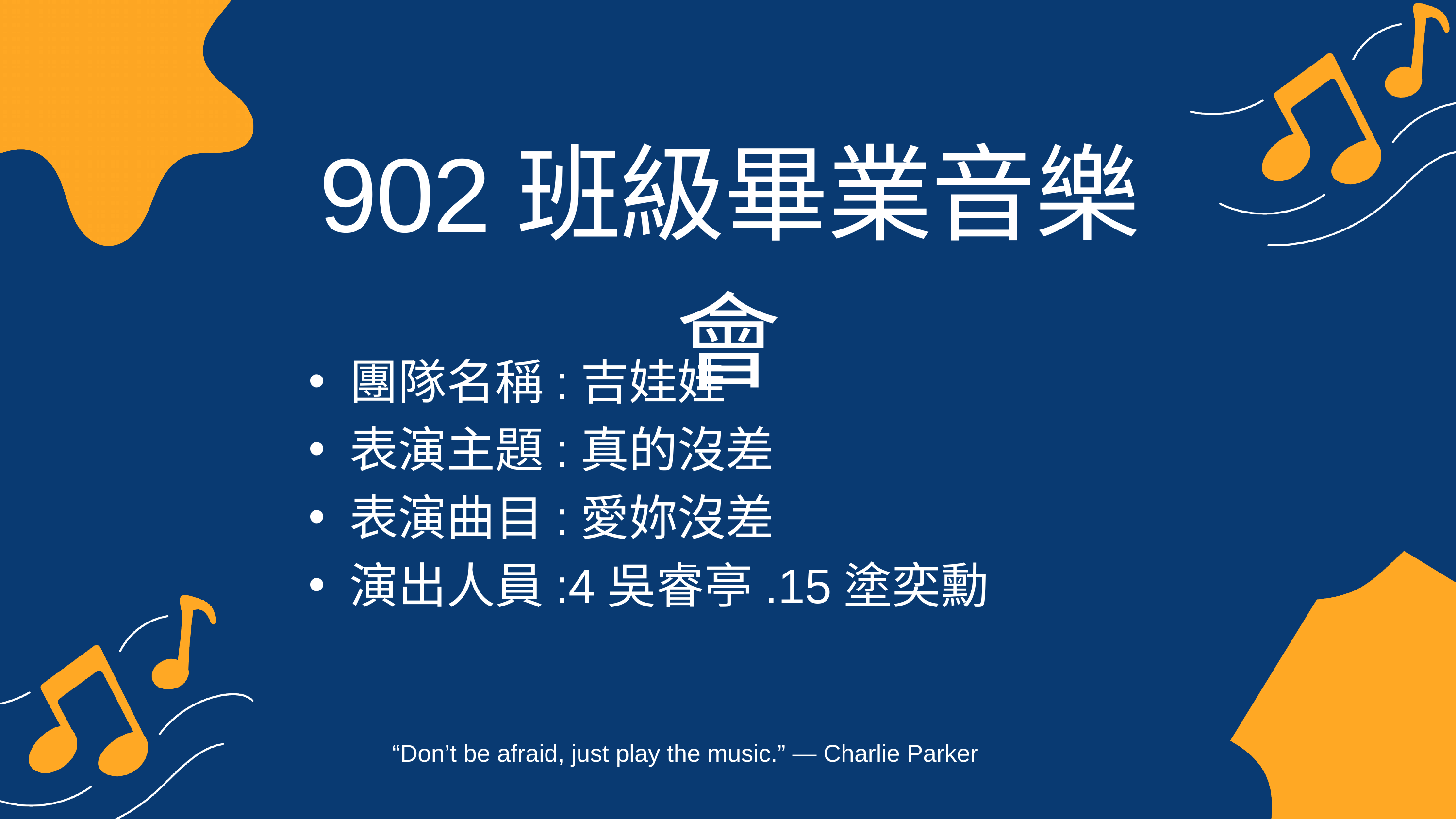

902班級畢業音樂會
團隊名稱:吉娃娃
表演主題:真的沒差
表演曲目:愛妳沒差
演出人員:4吳睿亭.15塗奕勳

“Don’t be afraid, just play the music.” — Charlie Parker